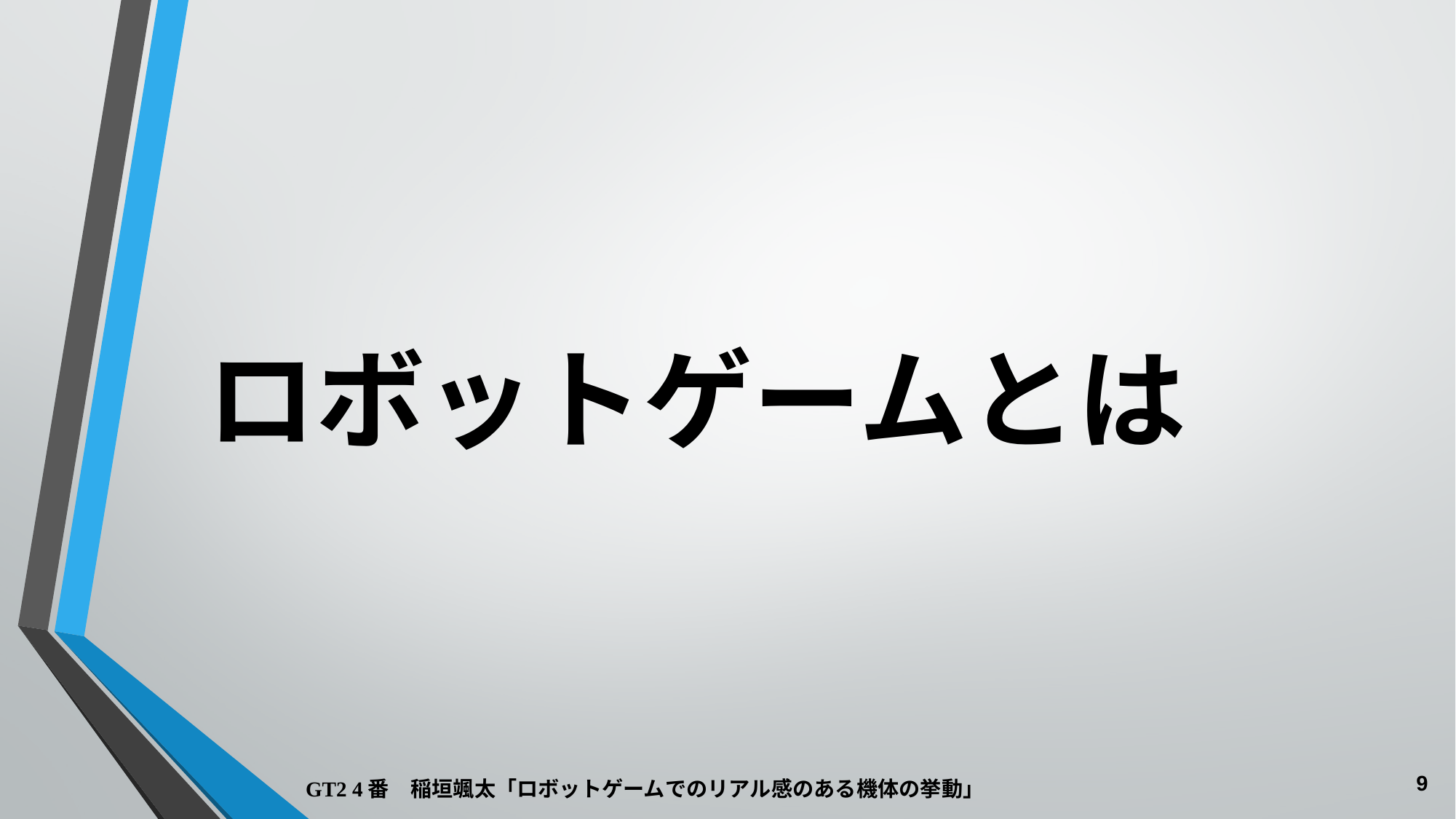

ロボットゲームとは
9
# GT2 4番　稲垣颯太「ロボットゲームでのリアル感のある機体の挙動」